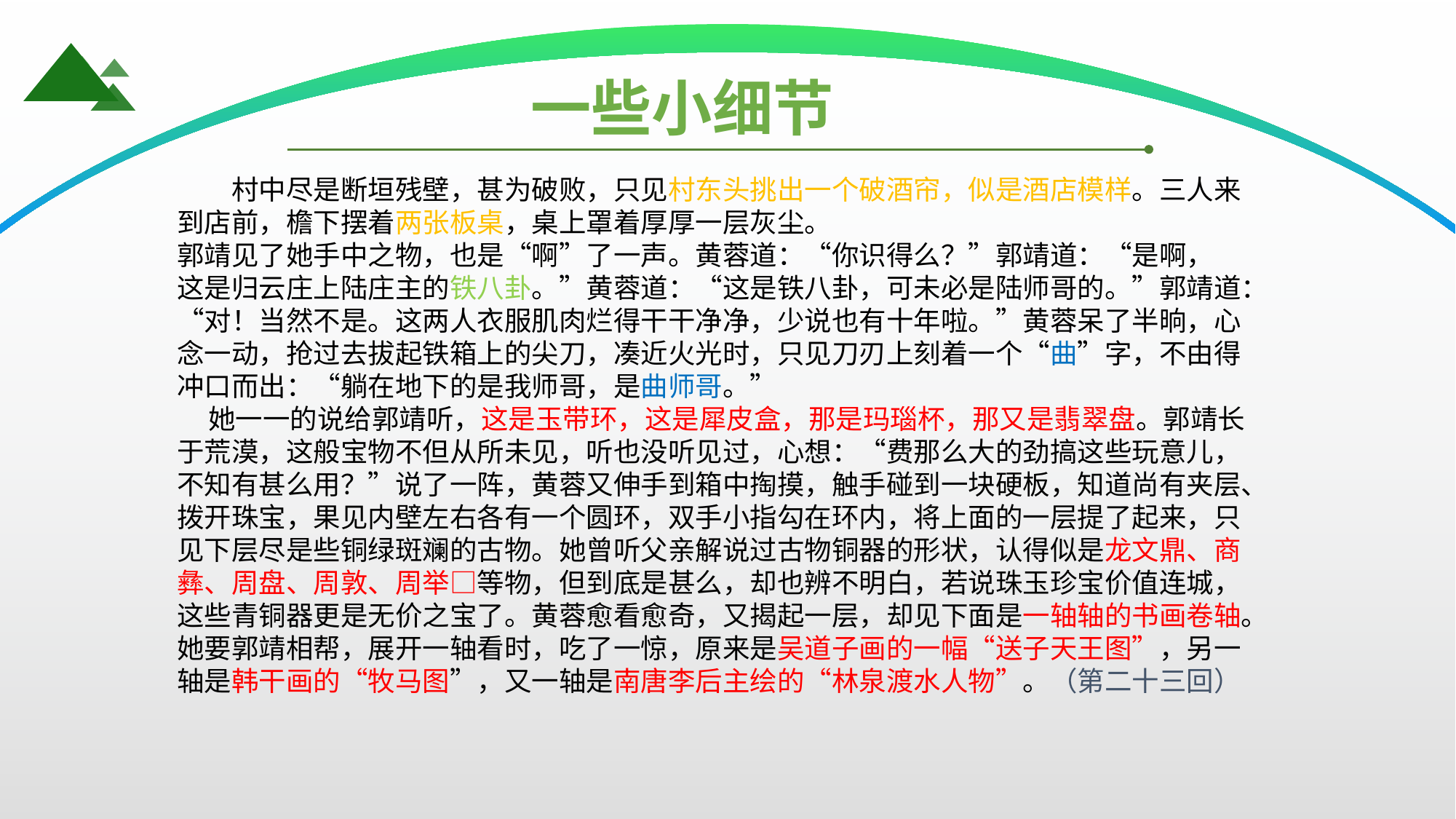

一些小细节

　　村中尽是断垣残壁，甚为破败，只见村东头挑出一个破酒帘，似是酒店模样。三人来到店前，檐下摆着两张板桌，桌上罩着厚厚一层灰尘。
郭靖见了她手中之物，也是“啊”了一声。黄蓉道：“你识得么？”郭靖道：“是啊，
这是归云庄上陆庄主的铁八卦。”黄蓉道：“这是铁八卦，可未必是陆师哥的。”郭靖道：“对！当然不是。这两人衣服肌肉烂得干干净净，少说也有十年啦。”黄蓉呆了半晌，心念一动，抢过去拔起铁箱上的尖刀，凑近火光时，只见刀刃上刻着一个“曲”字，不由得冲口而出：“躺在地下的是我师哥，是曲师哥。”
    她一一的说给郭靖听，这是玉带环，这是犀皮盒，那是玛瑙杯，那又是翡翠盘。郭靖长于荒漠，这般宝物不但从所未见，听也没听见过，心想：“费那么大的劲搞这些玩意儿，不知有甚么用？”说了一阵，黄蓉又伸手到箱中掏摸，触手碰到一块硬板，知道尚有夹层、拨开珠宝，果见内壁左右各有一个圆环，双手小指勾在环内，将上面的一层提了起来，只见下层尽是些铜绿斑斓的古物。她曾听父亲解说过古物铜器的形状，认得似是龙文鼎、商彝、周盘、周敦、周举□等物，但到底是甚么，却也辨不明白，若说珠玉珍宝价值连城，这些青铜器更是无价之宝了。黄蓉愈看愈奇，又揭起一层，却见下面是一轴轴的书画卷轴。她要郭靖相帮，展开一轴看时，吃了一惊，原来是吴道子画的一幅“送子天王图”，另一轴是韩干画的“牧马图”，又一轴是南唐李后主绘的“林泉渡水人物”。（第二十三回）